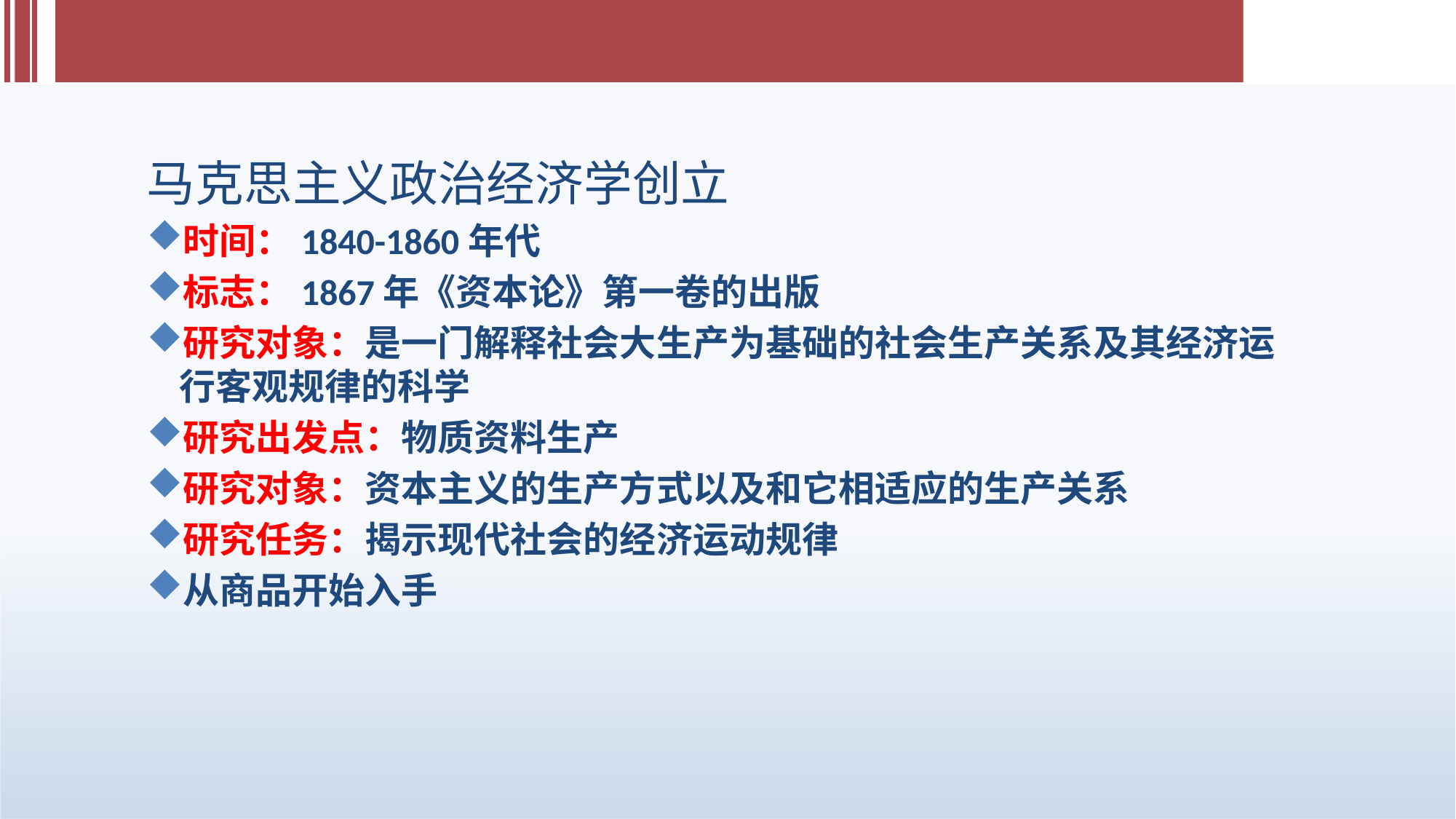

马克思主义政治经济学创立
时间：1840-1860年代
标志：1867年《资本论》第一卷的出版
研究对象：是一门解释社会大生产为基础的社会生产关系及其经济运行客观规律的科学
研究出发点：物质资料生产
研究对象：资本主义的生产方式以及和它相适应的生产关系
研究任务：揭示现代社会的经济运动规律
从商品开始入手